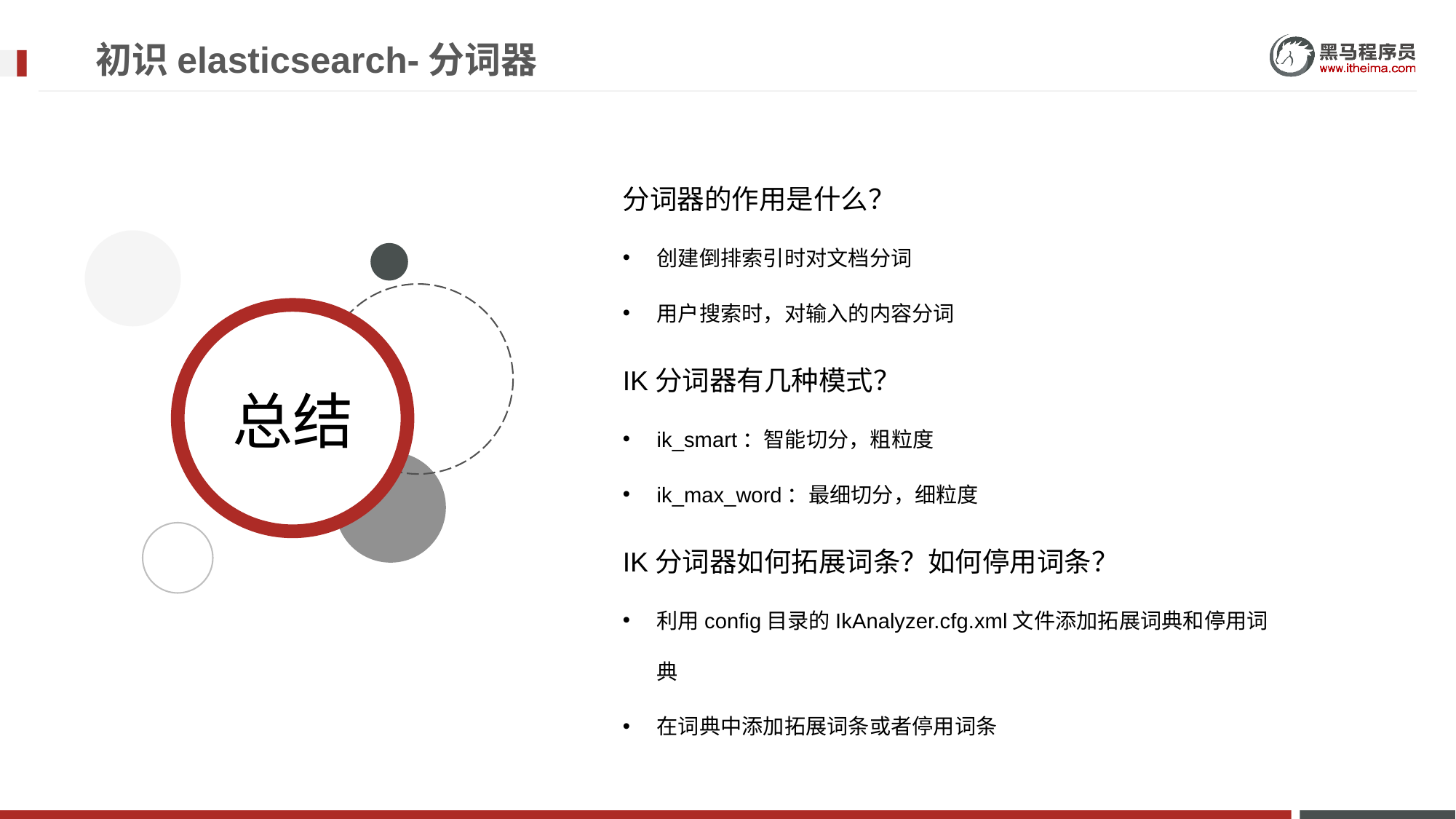

# 初识elasticsearch-分词器
分词器的作用是什么？
创建倒排索引时对文档分词
用户搜索时，对输入的内容分词
IK分词器有几种模式？
ik_smart：智能切分，粗粒度
ik_max_word：最细切分，细粒度
IK分词器如何拓展词条？如何停用词条？
利用config目录的IkAnalyzer.cfg.xml文件添加拓展词典和停用词典
在词典中添加拓展词条或者停用词条